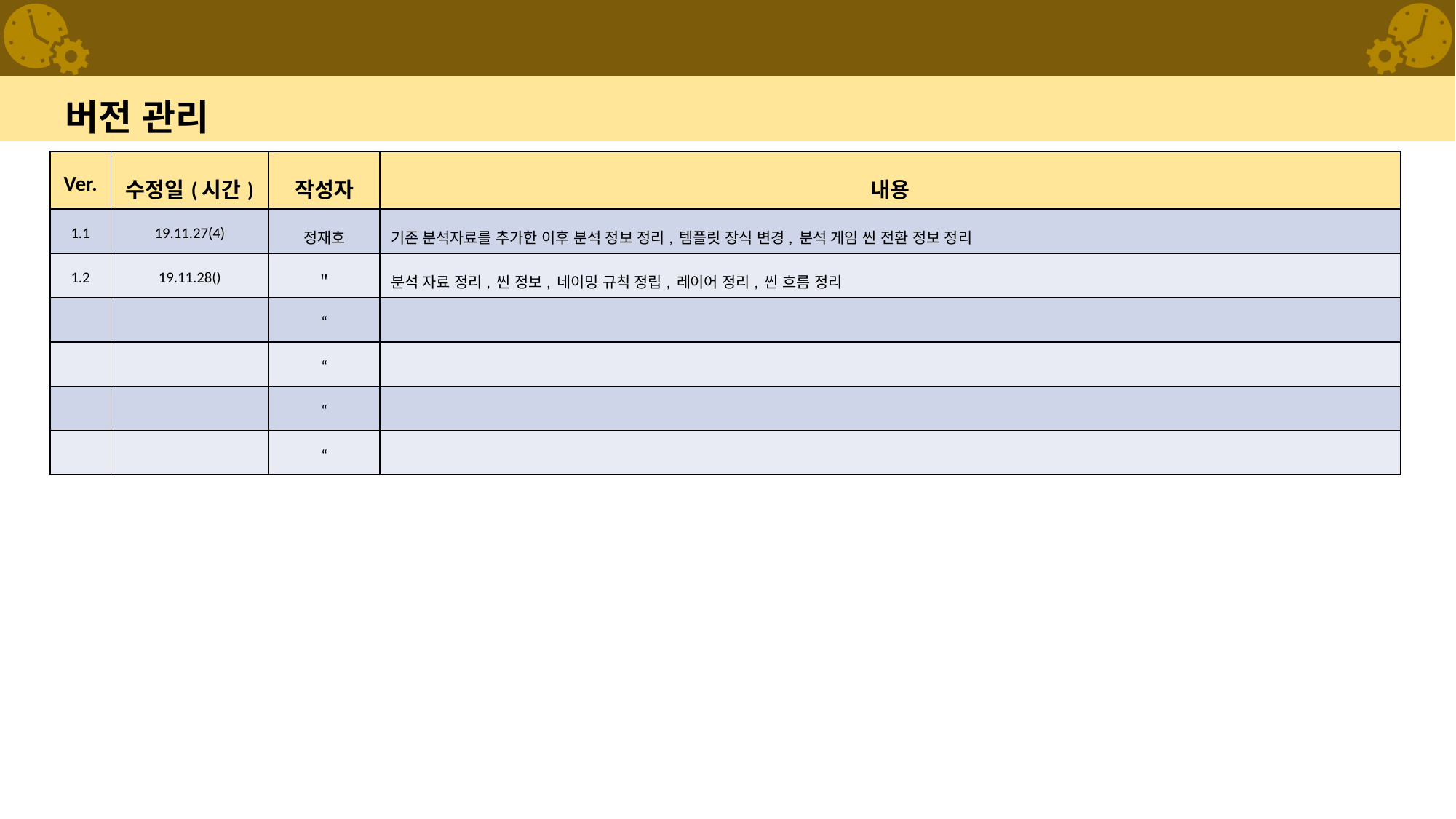

# 버전 관리
| Ver. | 수정일(시간) | 작성자 | 내용 |
| --- | --- | --- | --- |
| 1.1 | 19.11.27(4) | 정재호 | 기존 분석자료를 추가한 이후 분석 정보 정리, 템플릿 장식 변경, 분석 게임 씬 전환 정보 정리 |
| 1.2 | 19.11.28() | ＂ | 분석 자료 정리, 씬 정보, 네이밍 규칙 정립, 레이어 정리, 씬 흐름 정리 |
|  |  | “ |  |
|  |  | “ |  |
|  |  | “ |  |
|  |  | “ |  |